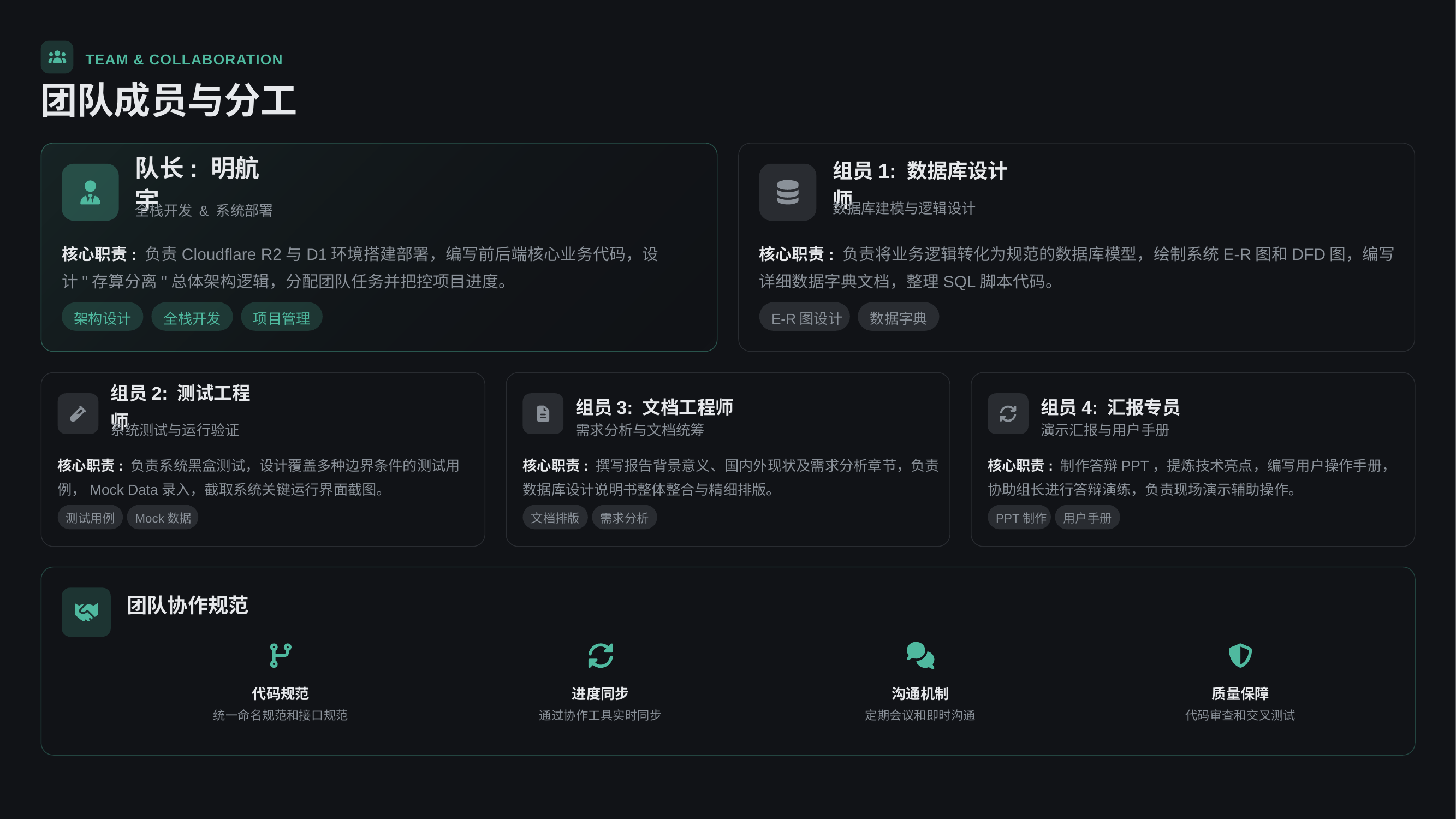

TEAM & COLLABORATION

团队成员与分工

队长: 明航宇
组员1: 数据库设计师

数据库建模与逻辑设计
全栈开发 & 系统部署
核心职责: 负责Cloudflare R2与D1环境搭建部署，编写前后端核心业务代码，设计"存算分离"总体架构逻辑，分配团队任务并把控项目进度。
核心职责: 负责将业务逻辑转化为规范的数据库模型，绘制系统E-R图和DFD图，编写详细数据字典文档，整理SQL脚本代码。

架构设计

全栈开发

项目管理

E-R图设计

数据字典

组员2: 测试工程师
组员3: 文档工程师
组员4: 汇报专员

系统测试与运行验证
需求分析与文档统筹
演示汇报与用户手册
核心职责: 负责系统黑盒测试，设计覆盖多种边界条件的测试用例，Mock Data录入，截取系统关键运行界面截图。
核心职责: 撰写报告背景意义、国内外现状及需求分析章节，负责数据库设计说明书整体整合与精细排版。
核心职责: 制作答辩PPT，提炼技术亮点，编写用户操作手册，协助组长进行答辩演练，负责现场演示辅助操作。

测试用例

Mock数据

文档排版

需求分析

PPT制作

用户手册

团队协作规范

代码规范
进度同步
沟通机制
质量保障
统一命名规范和接口规范
通过协作工具实时同步
定期会议和即时沟通
代码审查和交叉测试